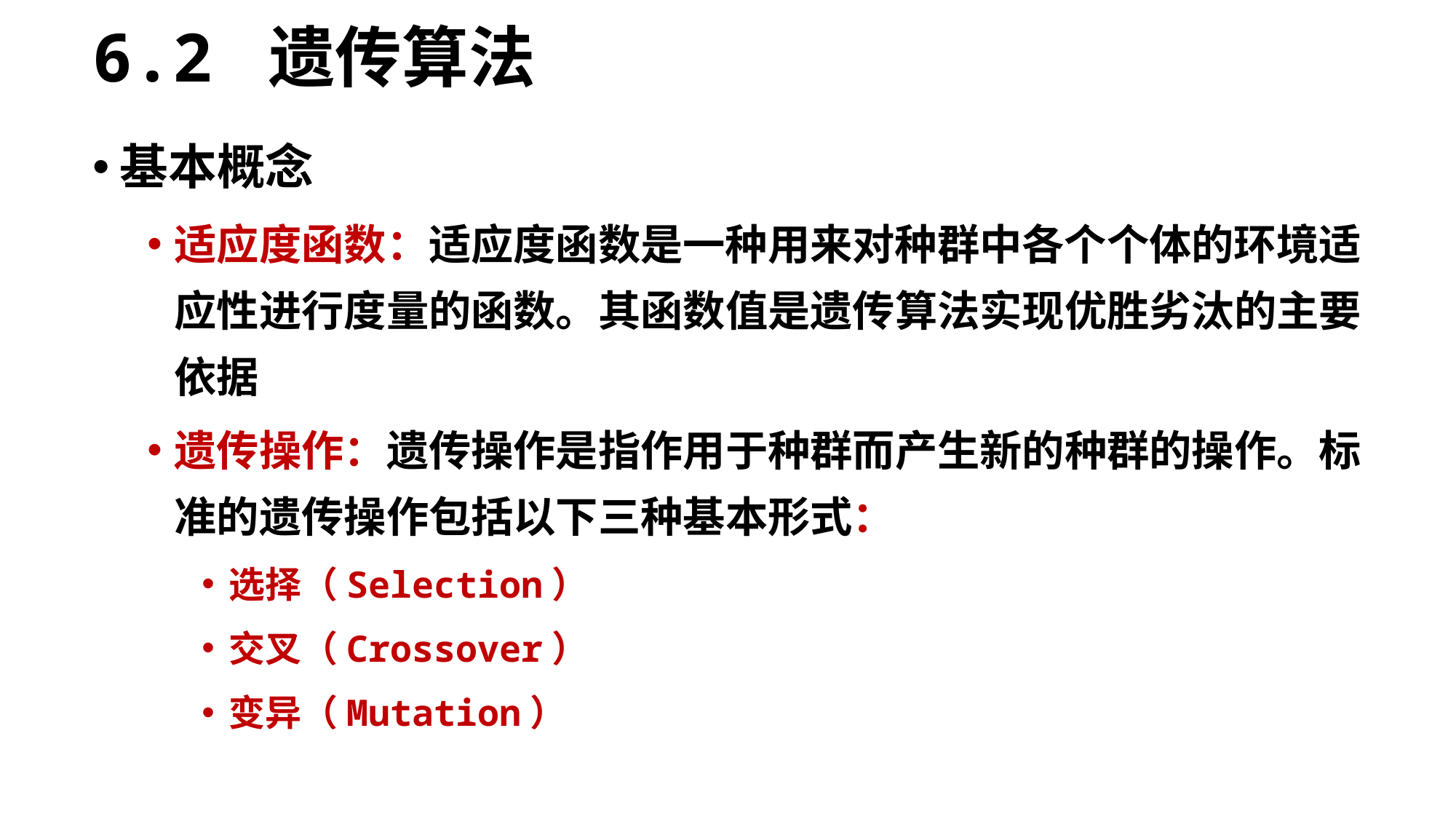

6.2 遗传算法
基本概念
适应度函数：适应度函数是一种用来对种群中各个个体的环境适应性进行度量的函数。其函数值是遗传算法实现优胜劣汰的主要依据
遗传操作：遗传操作是指作用于种群而产生新的种群的操作。标准的遗传操作包括以下三种基本形式：
选择（Selection）
交叉（Crossover）
变异（Mutation）